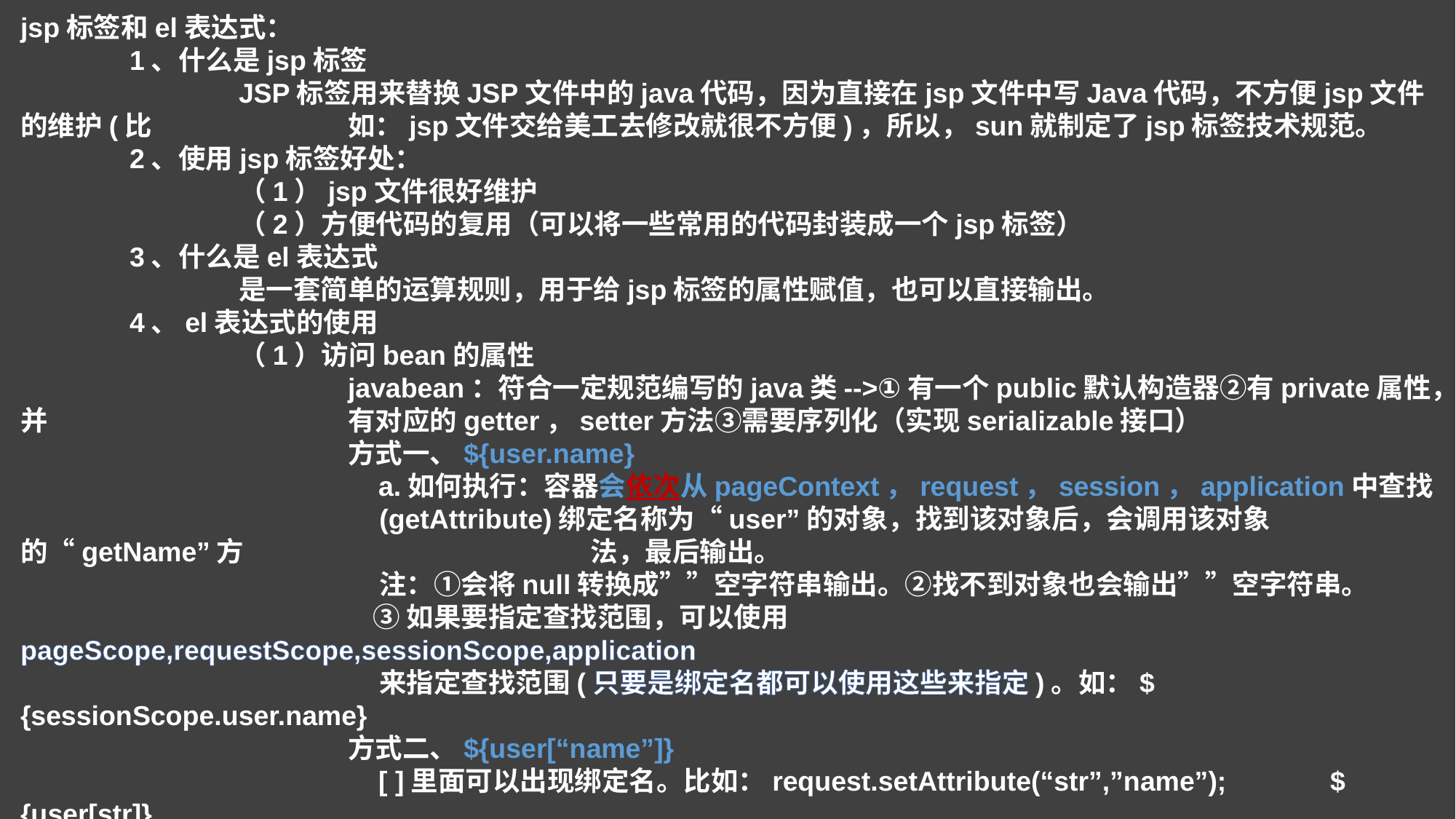

jsp标签和el表达式：
	1、什么是jsp标签
		JSP标签用来替换JSP文件中的java代码，因为直接在jsp文件中写Java代码，不方便jsp文件的维护(比		如：jsp文件交给美工去修改就很不方便)，所以，sun就制定了jsp标签技术规范。
	2、使用jsp标签好处：
		（1）jsp文件很好维护
		（2）方便代码的复用（可以将一些常用的代码封装成一个jsp标签）
	3、什么是el表达式
		是一套简单的运算规则，用于给jsp标签的属性赋值，也可以直接输出。
	4、el表达式的使用
		（1）访问bean的属性
			javabean：符合一定规范编写的java类-->①有一个public默认构造器②有private属性，并			有对应的getter，setter方法③需要序列化（实现serializable接口）
			方式一、${user.name}
			    a.如何执行：容器会依次从pageContext，request，session，application中查找			    (getAttribute)绑定名称为“user”的对象，找到该对象后，会调用该对象的“getName”方			    法，最后输出。
			    注：①会将null转换成””空字符串输出。②找不到对象也会输出””空字符串。
			    ③如果要指定查找范围，可以使用pageScope,requestScope,sessionScope,application
			    来指定查找范围(只要是绑定名都可以使用这些来指定)。如：${sessionScope.user.name}
			方式二、${user[“name”]}
			    [ ]里面可以出现绑定名。比如：request.setAttribute(“str”,”name”);	${user[str]}
			    [ ]里面可以出现从0开始的下标，用于访问数组中的某个元素。
			    如：${user.interests[0]}